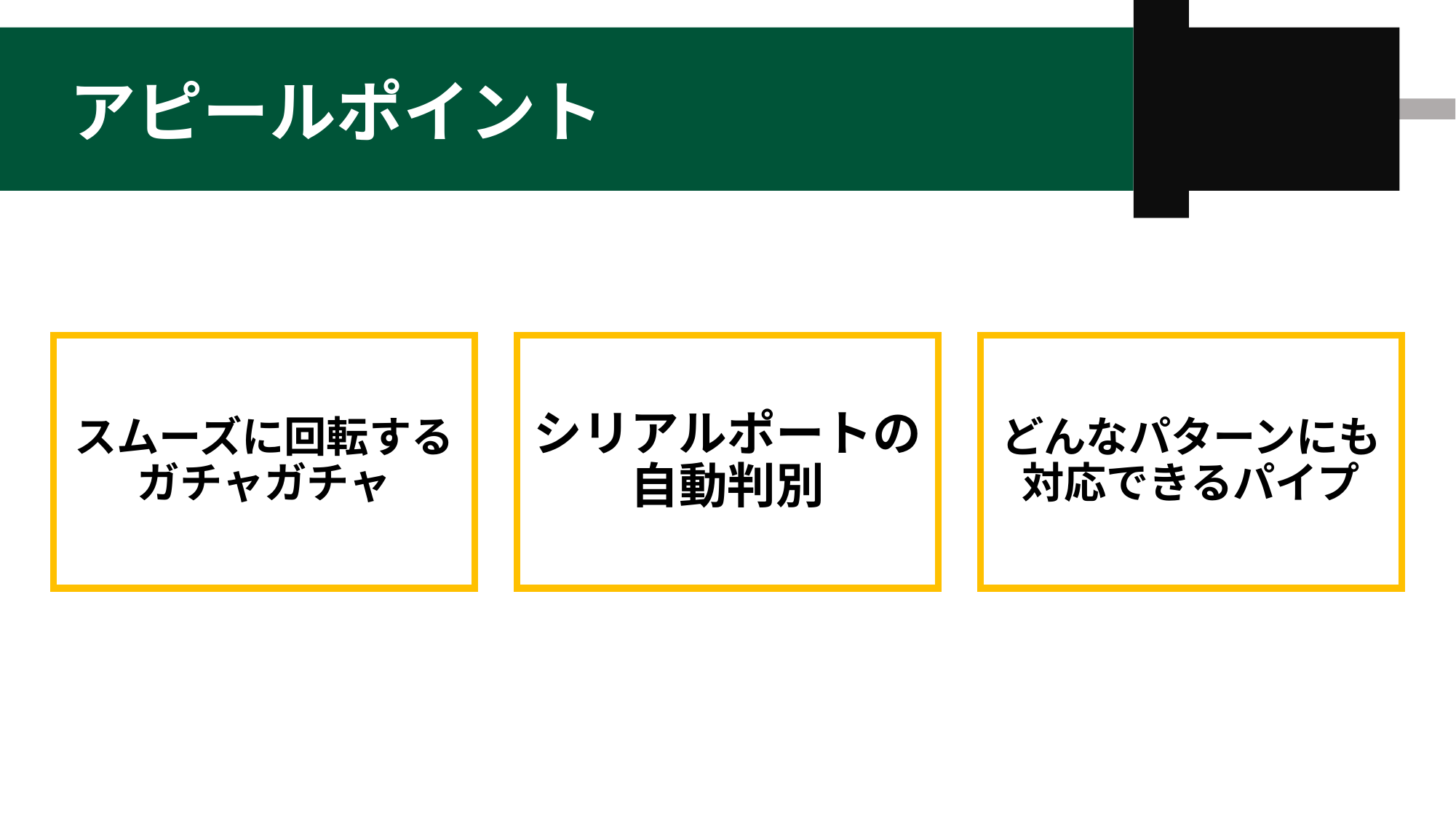

# アピールポイント
スムーズに回転する
ガチャガチャ
シリアルポートの
自動判別
どんなパターンにも
対応できるパイプ